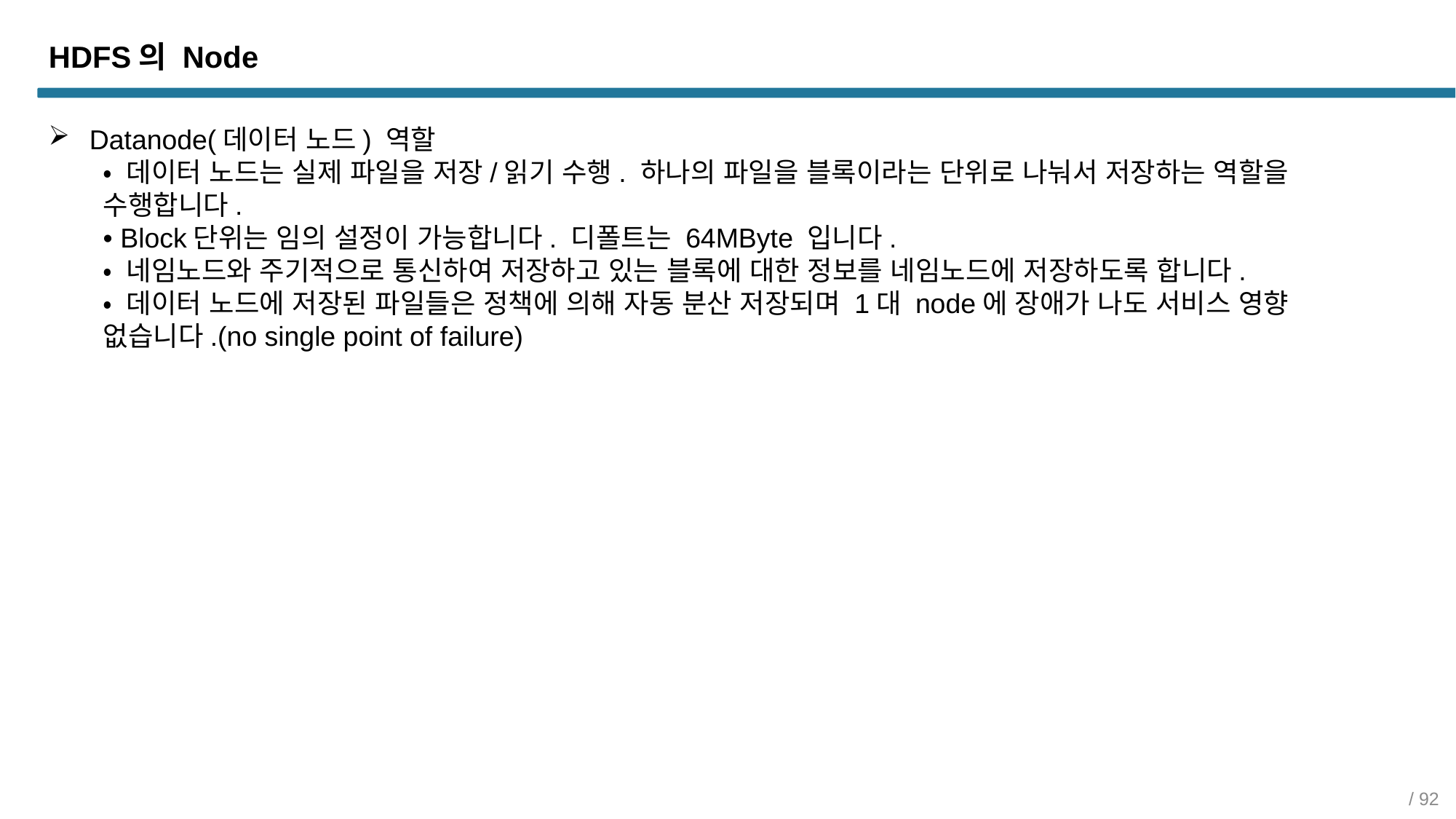

HDFS의 Node
Datanode(데이터 노드) 역할
• 데이터 노드는 실제 파일을 저장/읽기 수행. 하나의 파일을 블록이라는 단위로 나눠서 저장하는 역할을 수행합니다.
• Block단위는 임의 설정이 가능합니다. 디폴트는 64MByte 입니다.
• 네임노드와 주기적으로 통신하여 저장하고 있는 블록에 대한 정보를 네임노드에 저장하도록 합니다.
• 데이터 노드에 저장된 파일들은 정책에 의해 자동 분산 저장되며 1대 node에 장애가 나도 서비스 영향 없습니다.(no single point of failure)
/ 92